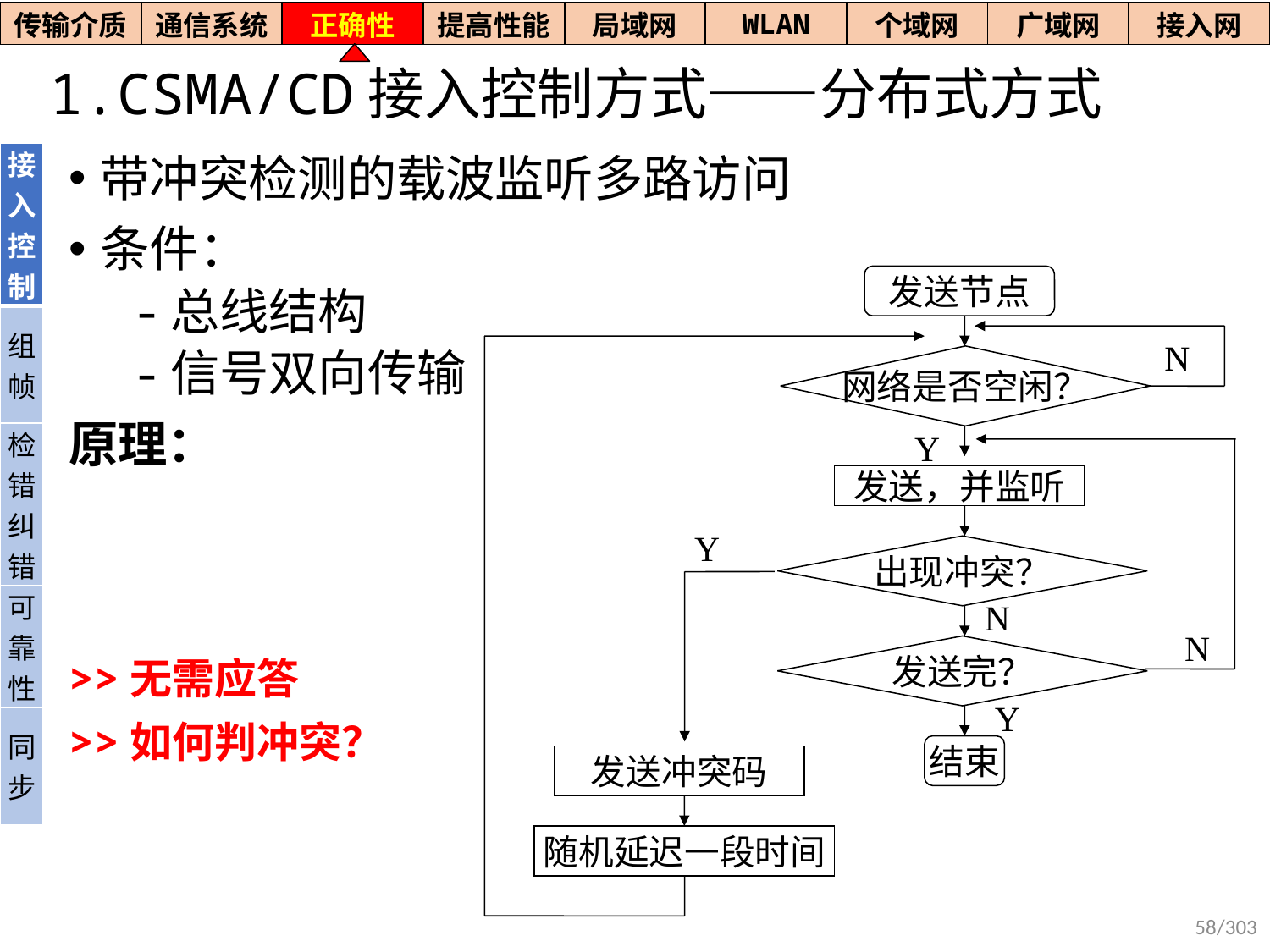

| 传输介质 | 通信系统 | 正确性 | 提高性能 | 局域网 | WLAN | 个域网 | 广域网 | 接入网 |
| --- | --- | --- | --- | --- | --- | --- | --- | --- |

# 1.CSMA/CD接入控制方式——分布式方式
| 接入控制 |
| --- |
| 组帧 |
| 检错纠错 |
| 可靠性 |
| 同步 |
带冲突检测的载波监听多路访问
条件：
总线结构
信号双向传输
原理：

>>无需应答
>>如何判冲突？

发送节点

N
网络是否空闲？
Y

发送，并监听

Y
出现冲突？

N

N
发送完？
Y

结束
发送冲突码

随机延迟一段时间
58/303